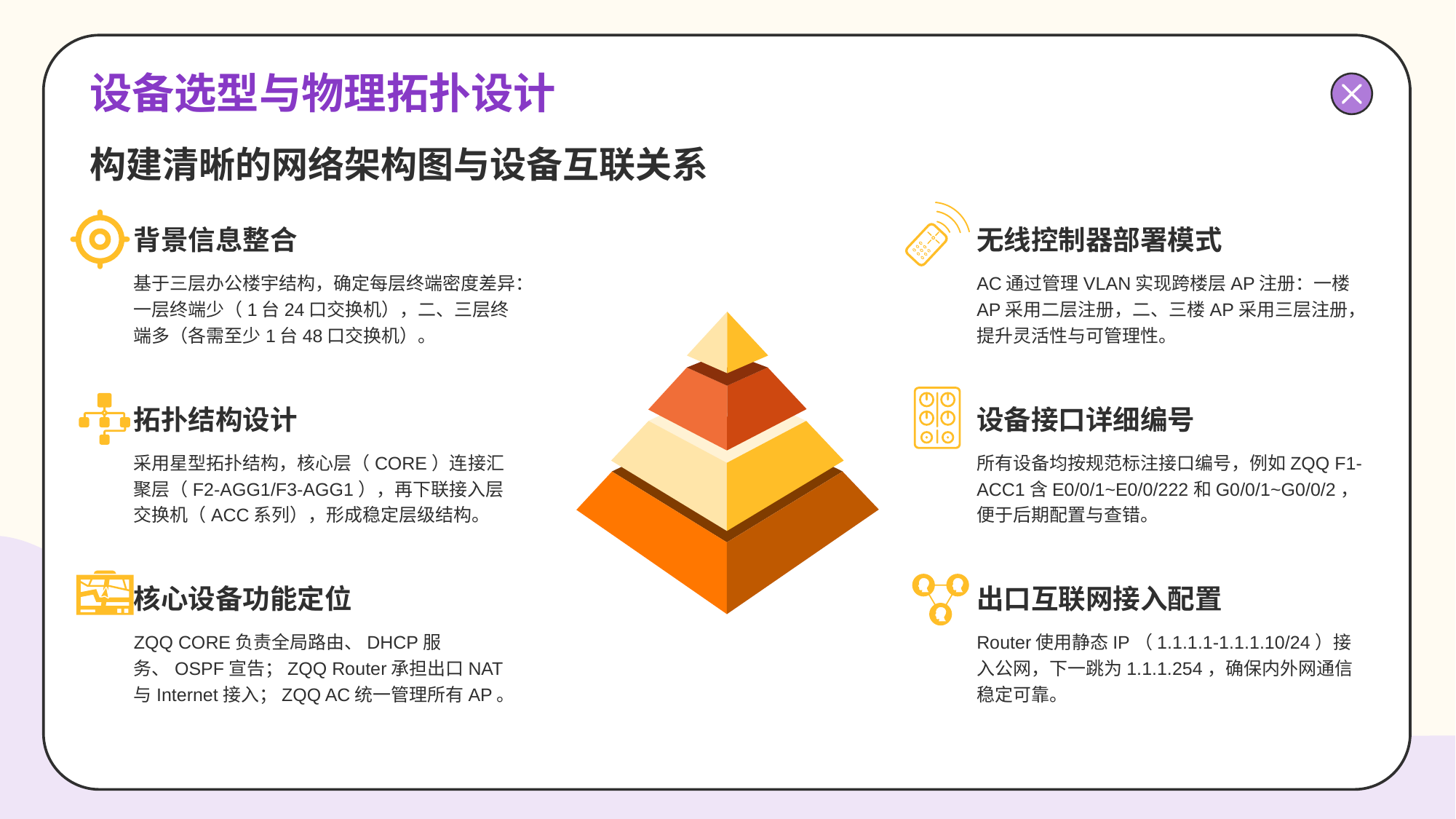

# 设备选型与物理拓扑设计
构建清晰的网络架构图与设备互联关系

无线控制器部署模式
AC通过管理VLAN实现跨楼层AP注册：一楼AP采用二层注册，二、三楼AP采用三层注册，提升灵活性与可管理性。

背景信息整合
基于三层办公楼宇结构，确定每层终端密度差异：一层终端少（1台24口交换机），二、三层终端多（各需至少1台48口交换机）。

设备接口详细编号
所有设备均按规范标注接口编号，例如ZQQ F1-ACC1含E0/0/1~E0/0/222和G0/0/1~G0/0/2，便于后期配置与查错。
拓扑结构设计

采用星型拓扑结构，核心层（CORE）连接汇聚层（F2-AGG1/F3-AGG1），再下联接入层交换机（ACC系列），形成稳定层级结构。
核心设备功能定位

ZQQ CORE负责全局路由、DHCP服务、OSPF宣告；ZQQ Router承担出口NAT与Internet接入；ZQQ AC统一管理所有AP。
出口互联网接入配置

Router使用静态IP（1.1.1.1-1.1.1.10/24）接入公网，下一跳为1.1.1.254，确保内外网通信稳定可靠。